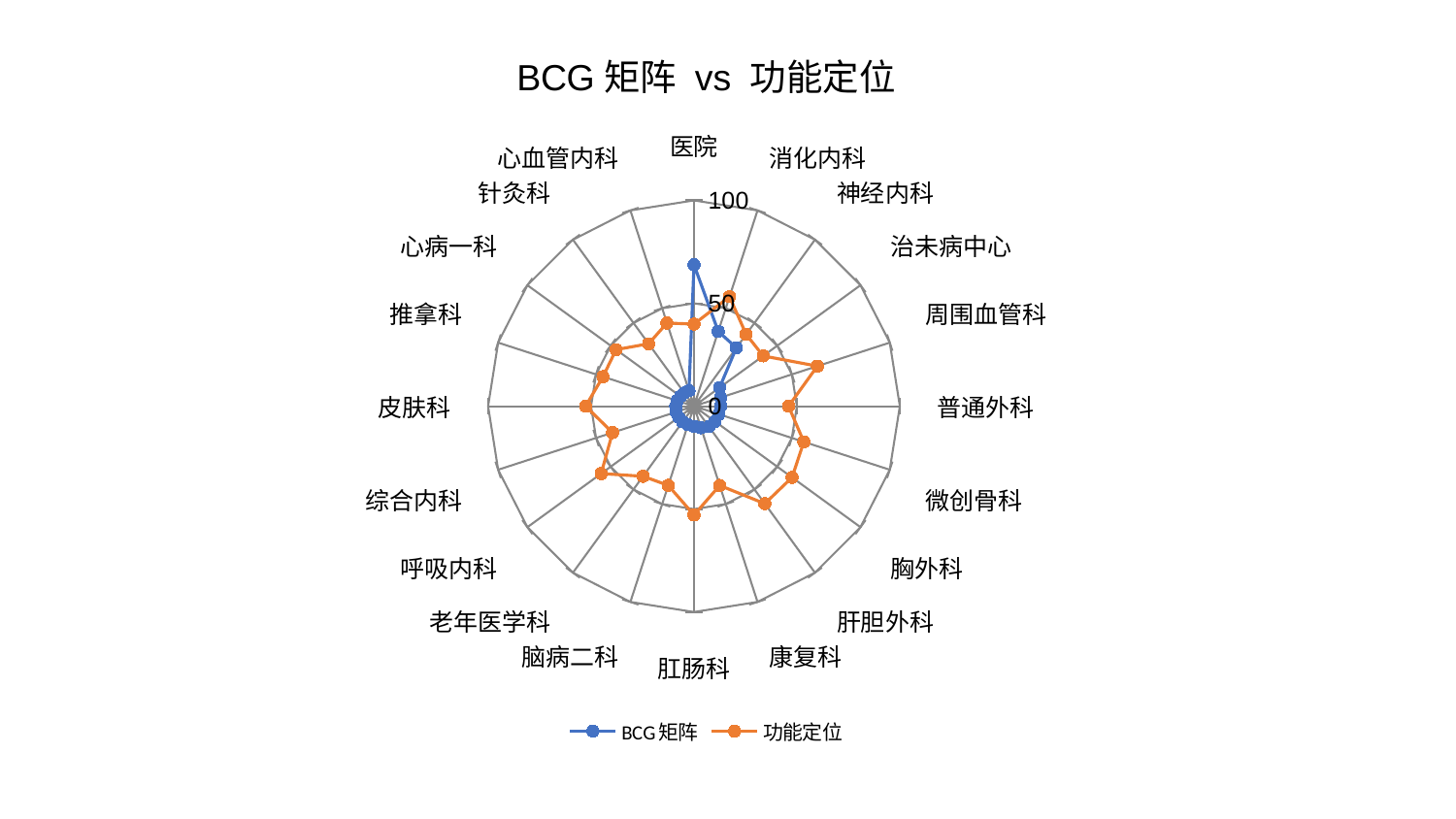

### Chart: BCG矩阵 vs 功能定位

| Category | BCG矩阵 | 功能定位 |
|---|---|---|
| 医院 | 68.70479041579921 | 39.879875163372624 |
| 消化内科 | 38.201242750594105 | 55.94417701814053 |
| 神经内科 | 35.09373914093874 | 43.150617905043866 |
| 治未病中心 | 15.384758393522361 | 41.584560167022104 |
| 周围血管科 | 13.598071083905406 | 63.02690968870497 |
| 普通外科 | 12.945096098330223 | 45.9543404373395 |
| 微创骨科 | 12.707098573465183 | 56.12166607300994 |
| 胸外科 | 12.696768523526673 | 58.89072309784093 |
| 肝胆外科 | 12.351161971714973 | 58.554328499907136 |
| 康复科 | 11.014361015595108 | 40.49308856489854 |
| 肛肠科 | 9.824344083398922 | 52.874075072012985 |
| 脑病二科 | 9.438690227669866 | 40.47866598783817 |
| 老年医学科 | 9.398632375111132 | 42.08596413220937 |
| 呼吸内科 | 9.179232181881575 | 55.713729532552996 |
| 综合内科 | 9.115948943446384 | 41.570281426509 |
| 皮肤科 | 8.86769690979227 | 52.63278477306559 |
| 推拿科 | 8.569382185815336 | 46.45812090012645 |
| 心病一科 | 8.090303218673338 | 46.762509207869456 |
| 针灸科 | 7.935428421951711 | 37.47823566237297 |
| 心血管内科 | 7.8982571192544295 | 42.49704792147025 |
77